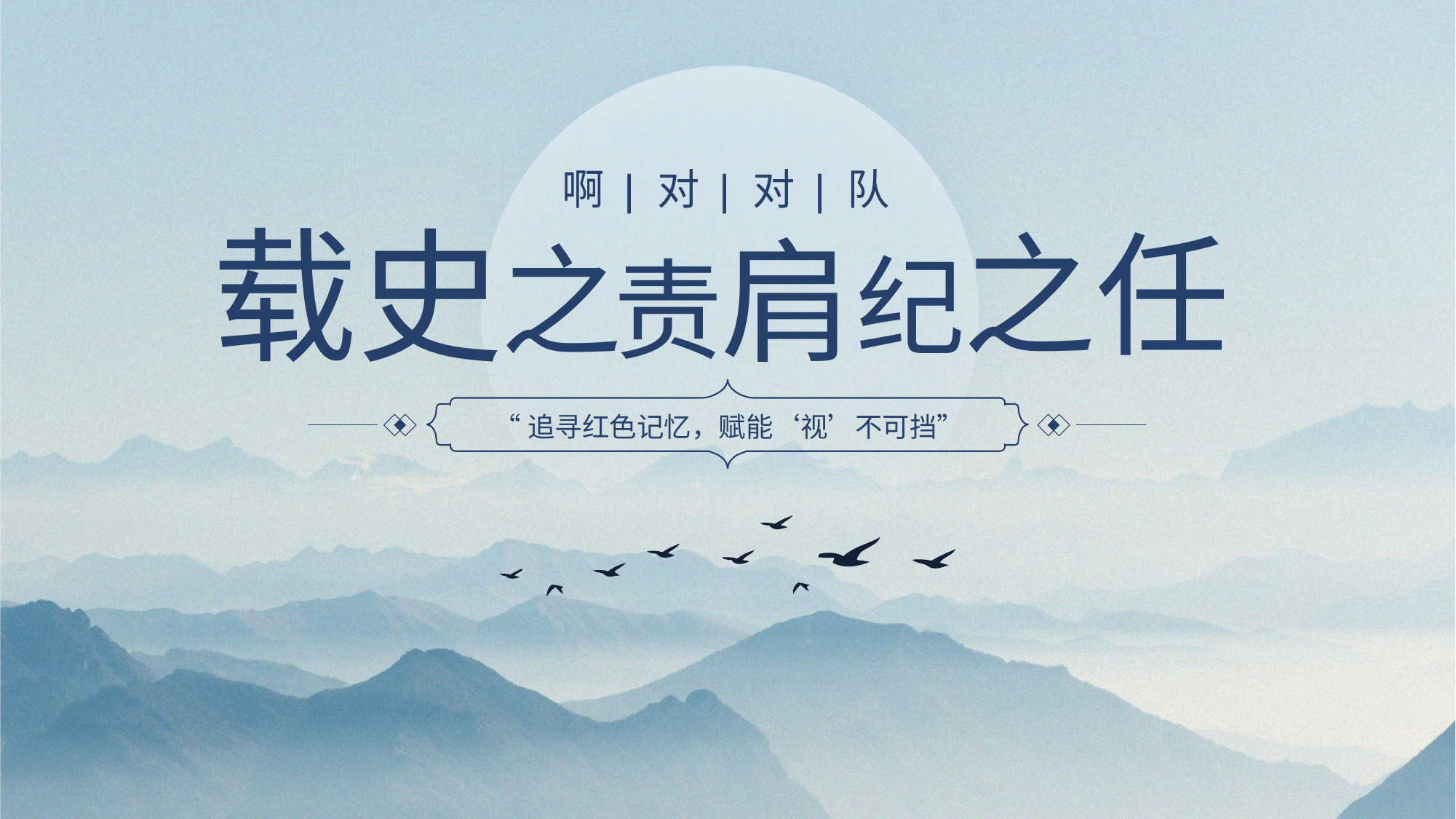

啊 | 对 | 对 | 队
载史
之任
肩
之
纪
责

“追寻红色记忆，赋能‘视’不可挡”